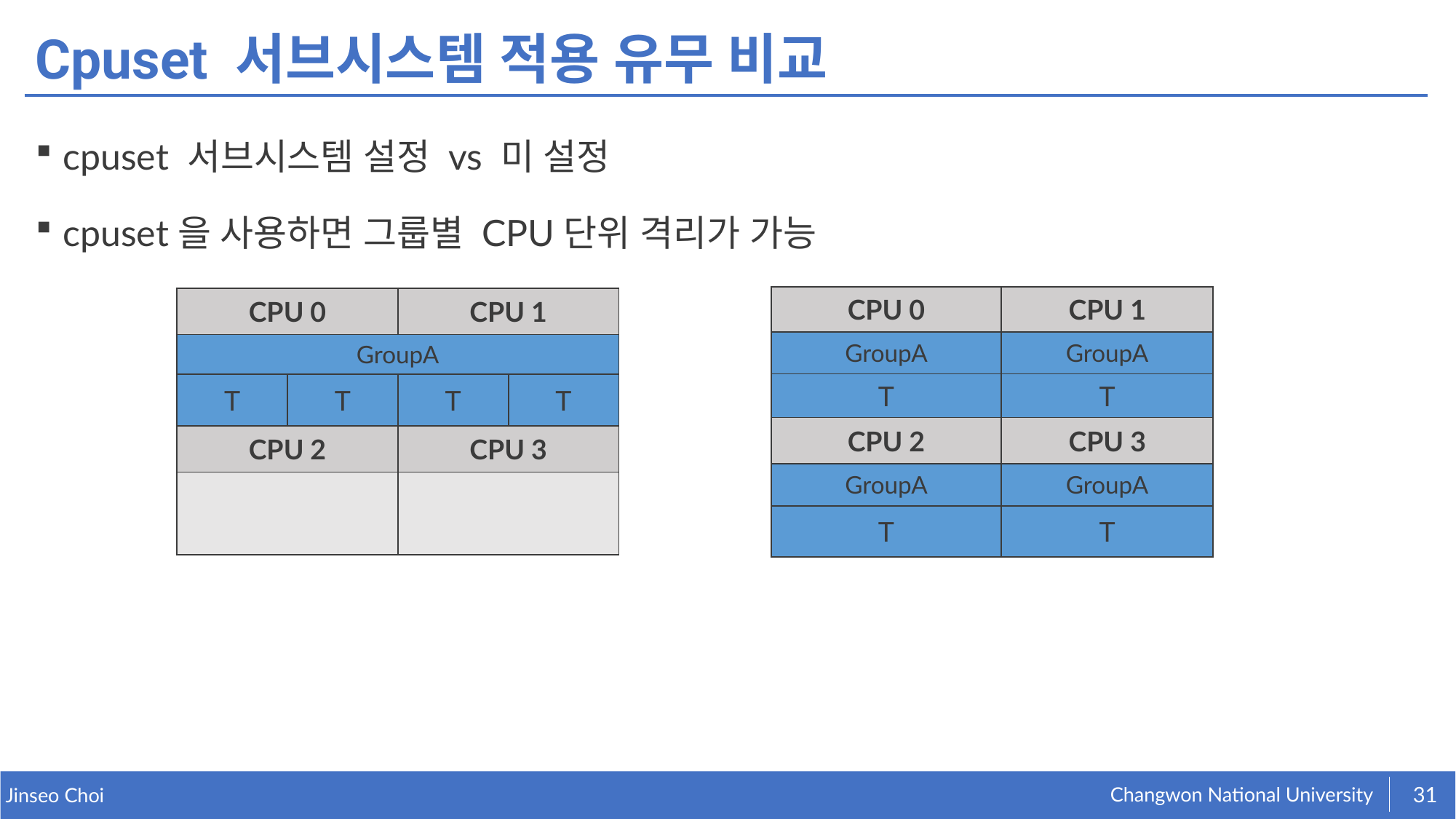

# Cpuset 서브시스템 적용 유무 비교
cpuset 서브시스템 설정 vs 미 설정
cpuset을 사용하면 그룹별 CPU단위 격리가 가능

| CPU 0 | CPU 1 |
| --- | --- |
| GroupA | GroupA |
| T | T |
| CPU 2 | CPU 3 |
| GroupA | GroupA |
| T | T |
| CPU 0 |  | CPU 1 |  |
| --- | --- | --- | --- |
| GroupA |  |  |  |
| T | T | T | T |
| CPU 2 |  | CPU 3 |  |
|  |  |  |  |
31